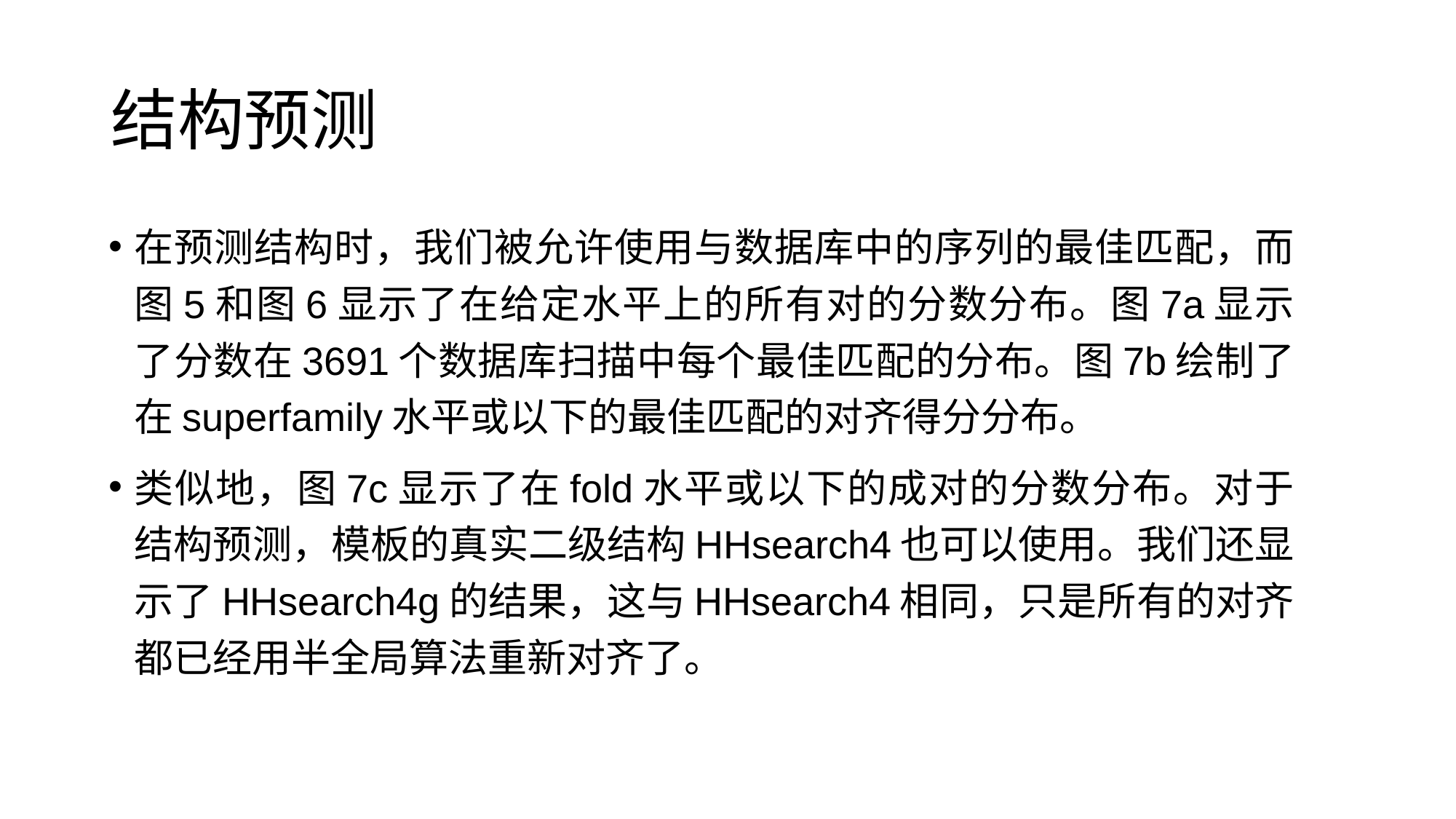

# 结构预测
在预测结构时，我们被允许使用与数据库中的序列的最佳匹配，而图5和图6显示了在给定水平上的所有对的分数分布。图7a显示了分数在3691个数据库扫描中每个最佳匹配的分布。图7b绘制了在superfamily水平或以下的最佳匹配的对齐得分分布。
类似地，图7c显示了在fold水平或以下的成对的分数分布。对于结构预测，模板的真实二级结构HHsearch4也可以使用。我们还显示了HHsearch4g的结果，这与HHsearch4相同，只是所有的对齐都已经用半全局算法重新对齐了。